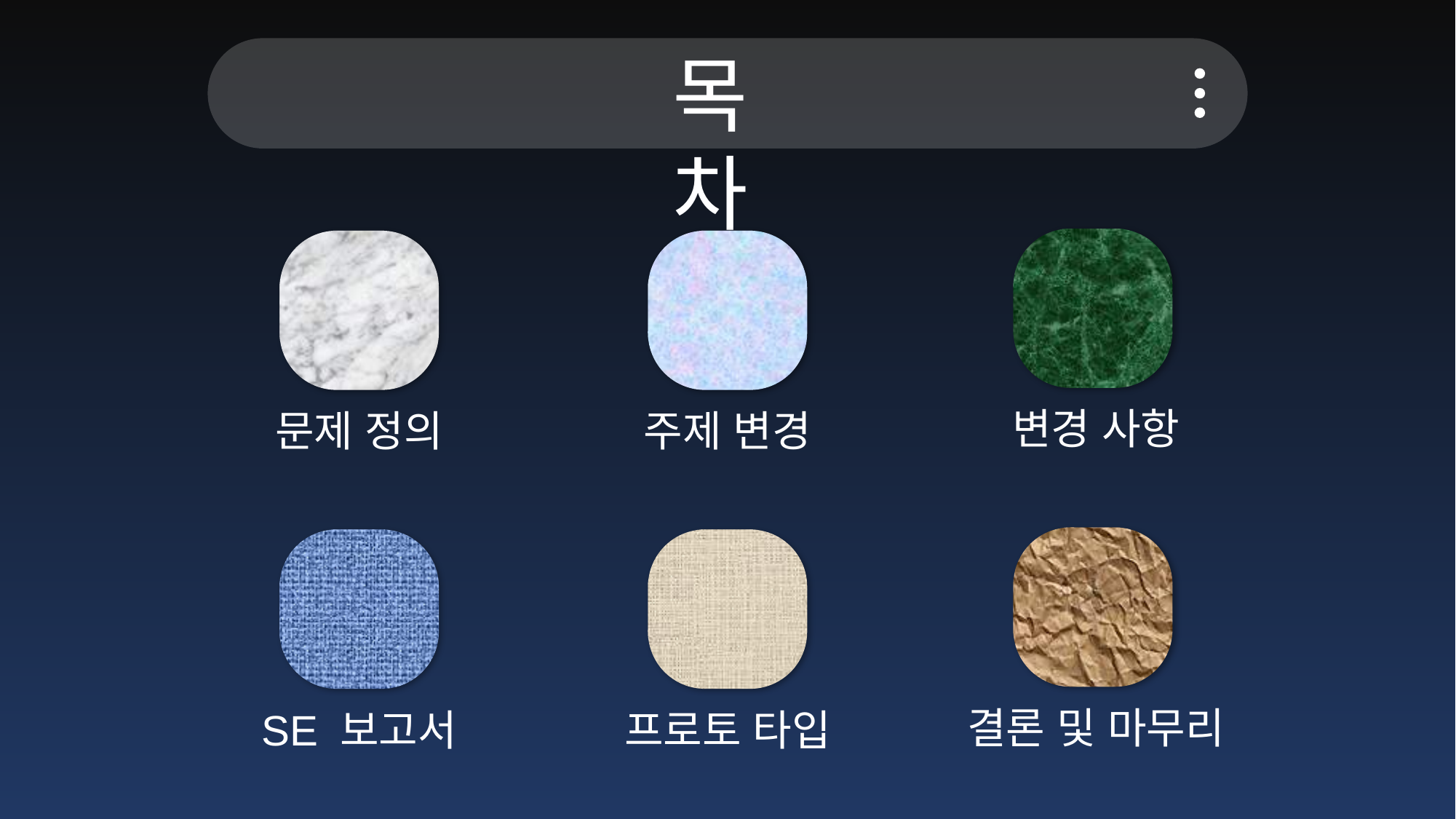

목차

변경 사항
문제 정의
주제 변경

결론 및 마무리
SE 보고서
프로토 타입